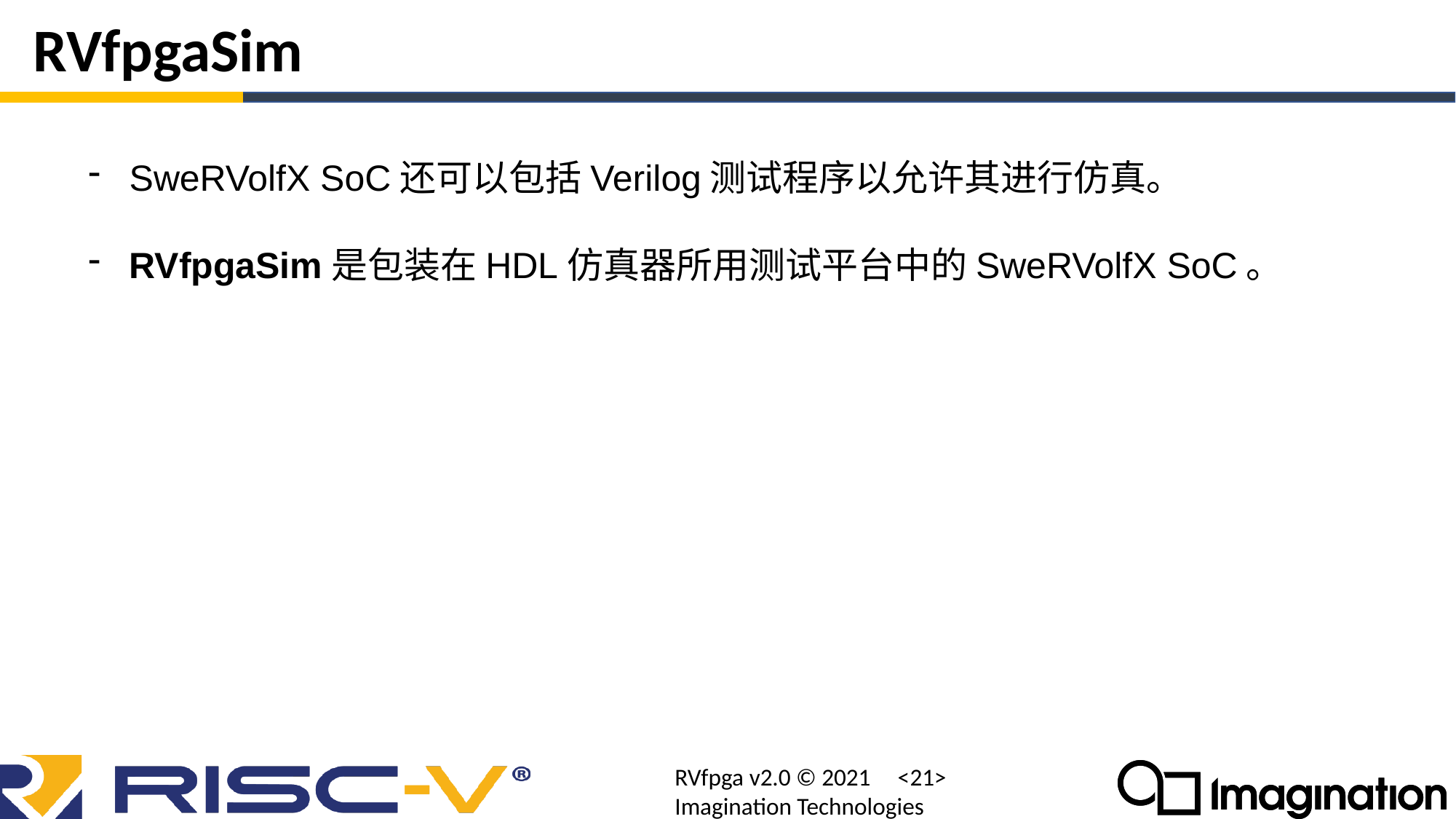

# RVfpgaSim
SweRVolfX SoC还可以包括Verilog测试程序以允许其进行仿真。

RVfpgaSim是包装在HDL仿真器所用测试平台中的SweRVolfX SoC。